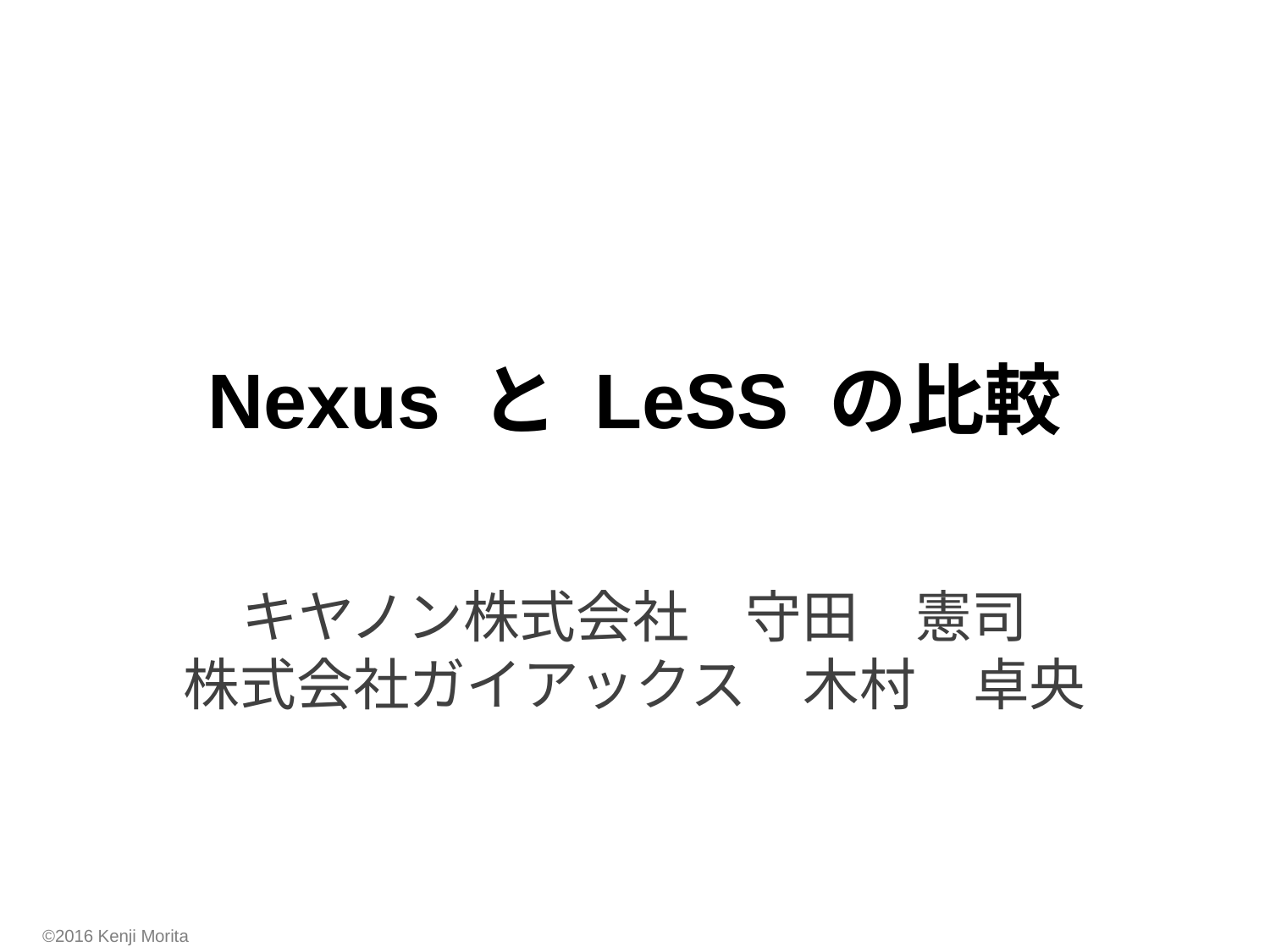

# Nexus と LeSS の比較
キヤノン株式会社　守田　憲司
株式会社ガイアックス　木村　卓央